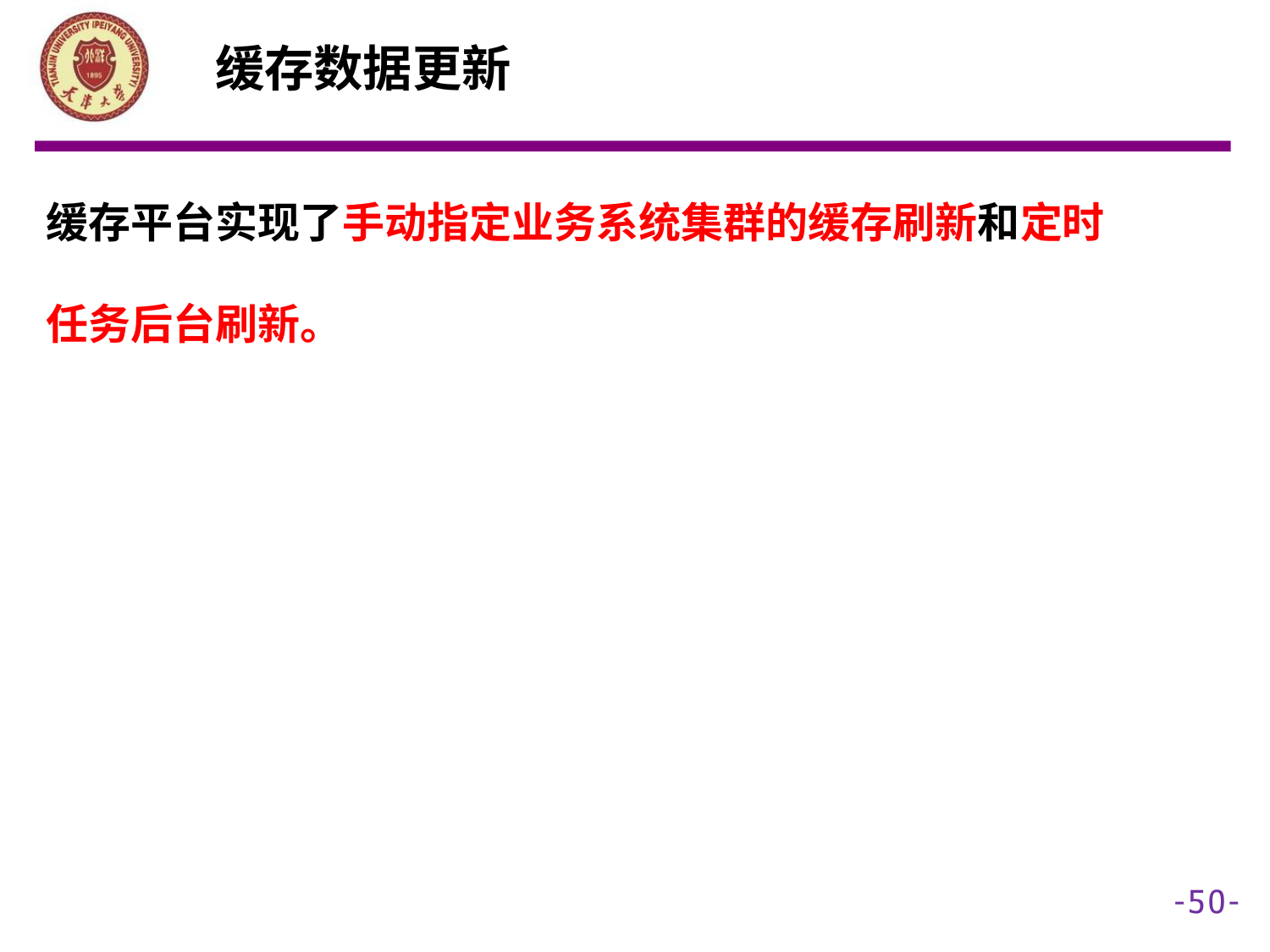

缓存数据更新
缓存平台实现了手动指定业务系统集群的缓存刷新和定时任务后台刷新。